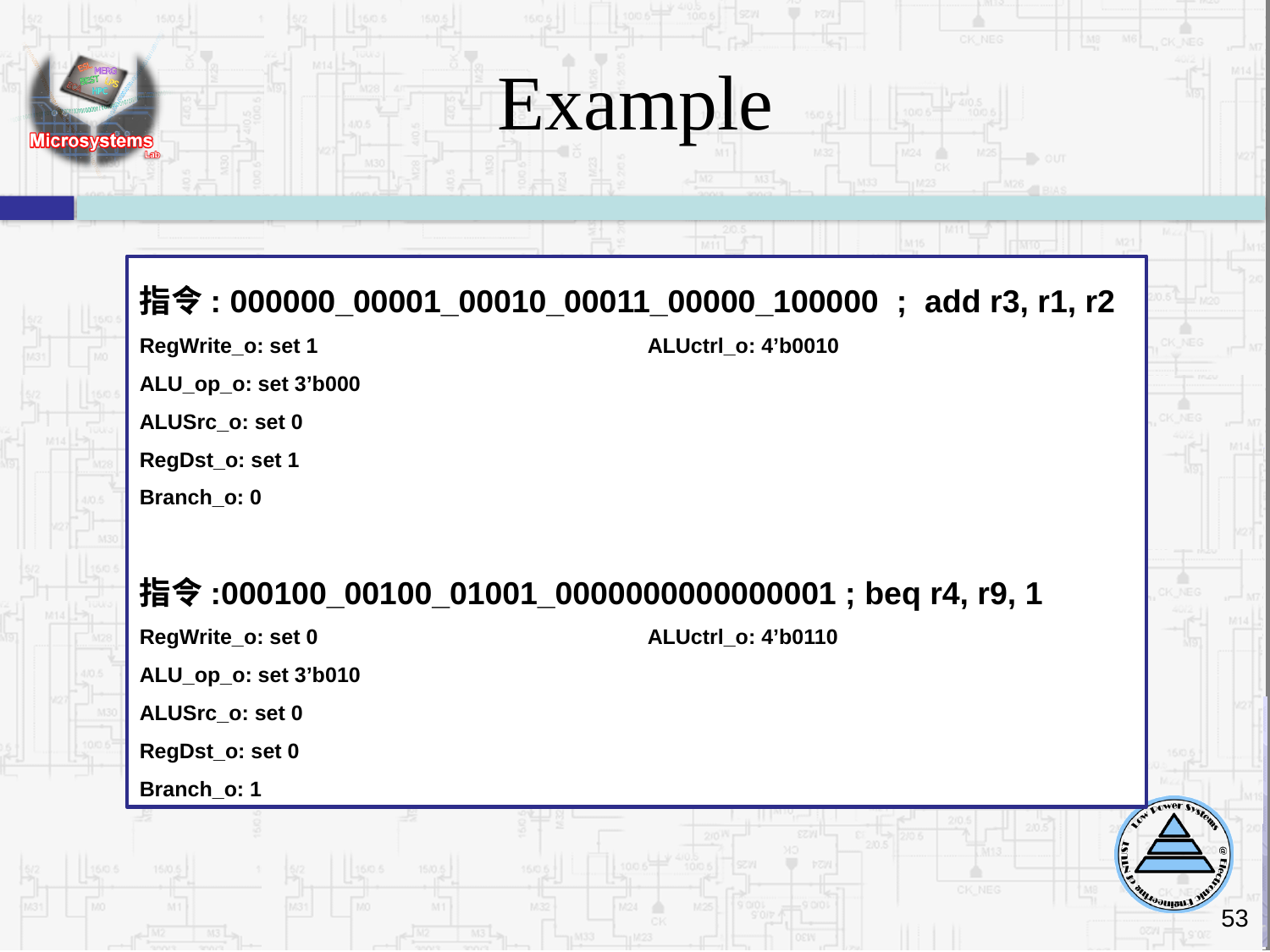

Example
指令: 000000_00001_00010_00011_00000_100000  ;  add r3, r1, r2
RegWrite_o: set 1			ALUctrl_o: 4’b0010
ALU_op_o: set 3’b000
ALUSrc_o: set 0
RegDst_o: set 1
Branch_o: 0

指令:000100_00100_01001_0000000000000001 ; beq r4, r9, 1
RegWrite_o: set 0			ALUctrl_o: 4’b0110
ALU_op_o: set 3’b010
ALUSrc_o: set 0
RegDst_o: set 0
Branch_o: 1
53